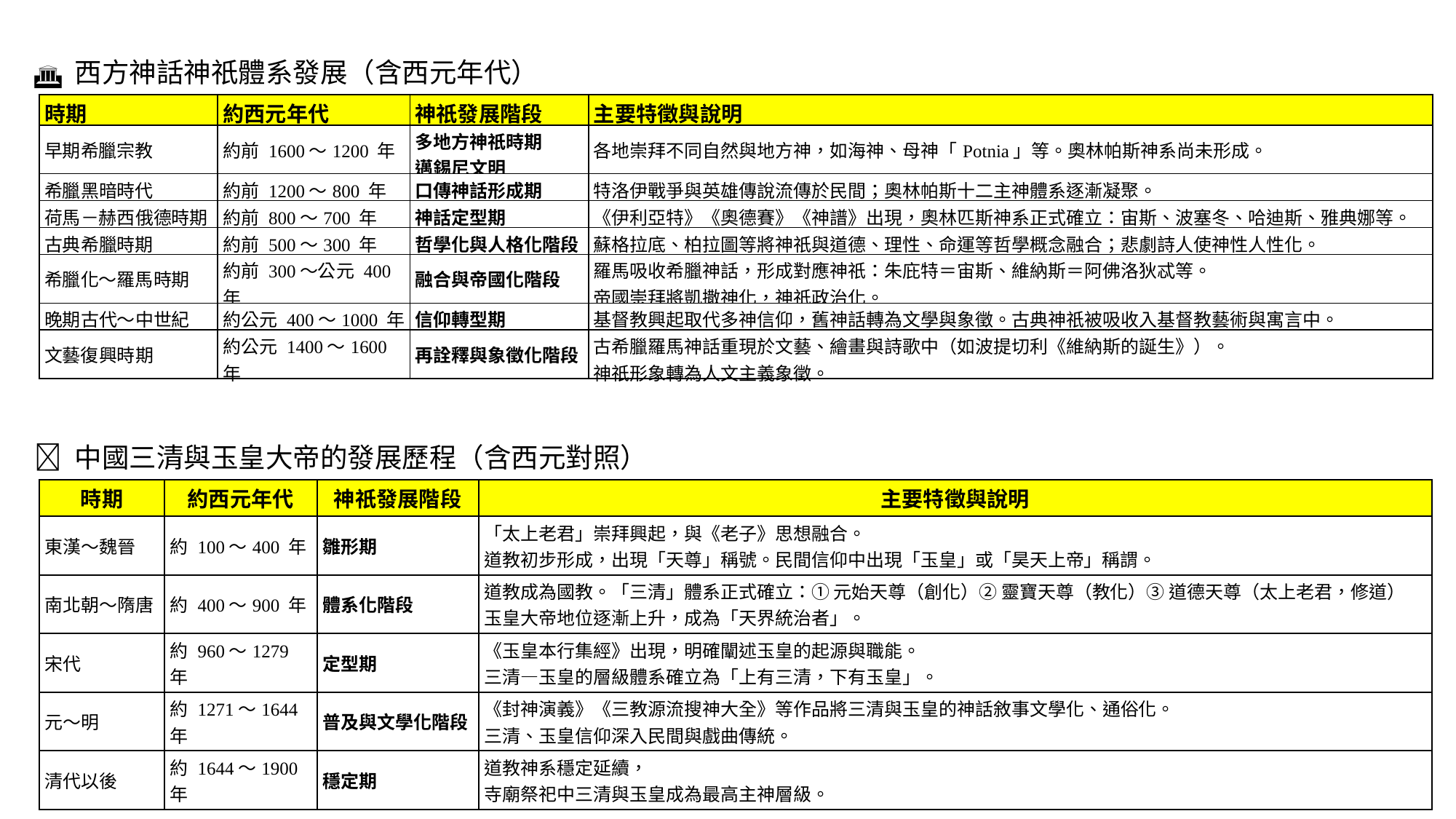

🏛️ 西方神話神祇體系發展（含西元年代）
| 時期 | 約西元年代 | 神祇發展階段 | 主要特徵與說明 |
| --- | --- | --- | --- |
| 早期希臘宗教 | 約前 1600～1200 年 | 多地方神祇時期 邁錫尼文明 | 各地崇拜不同自然與地方神，如海神、母神「Potnia」等。奧林帕斯神系尚未形成。 |
| 希臘黑暗時代 | 約前 1200～800 年 | 口傳神話形成期 | 特洛伊戰爭與英雄傳說流傳於民間；奧林帕斯十二主神體系逐漸凝聚。 |
| 荷馬－赫西俄德時期 | 約前 800～700 年 | 神話定型期 | 《伊利亞特》《奧德賽》《神譜》出現，奧林匹斯神系正式確立：宙斯、波塞冬、哈迪斯、雅典娜等。 |
| 古典希臘時期 | 約前 500～300 年 | 哲學化與人格化階段 | 蘇格拉底、柏拉圖等將神祇與道德、理性、命運等哲學概念融合；悲劇詩人使神性人性化。 |
| 希臘化～羅馬時期 | 約前 300～公元 400 年 | 融合與帝國化階段 | 羅馬吸收希臘神話，形成對應神祇：朱庇特＝宙斯、維納斯＝阿佛洛狄忒等。 帝國崇拜將凱撒神化，神祇政治化。 |
| 晚期古代～中世紀 | 約公元 400～1000 年 | 信仰轉型期 | 基督教興起取代多神信仰，舊神話轉為文學與象徵。古典神祇被吸收入基督教藝術與寓言中。 |
| 文藝復興時期 | 約公元 1400～1600 年 | 再詮釋與象徵化階段 | 古希臘羅馬神話重現於文藝、繪畫與詩歌中（如波提切利《維納斯的誕生》）。 神祇形象轉為人文主義象徵。 |
🧭 中國三清與玉皇大帝的發展歷程（含西元對照）
| 時期 | 約西元年代 | 神祇發展階段 | 主要特徵與說明 |
| --- | --- | --- | --- |
| 東漢～魏晉 | 約 100～400 年 | 雛形期 | 「太上老君」崇拜興起，與《老子》思想融合。 道教初步形成，出現「天尊」稱號。民間信仰中出現「玉皇」或「昊天上帝」稱謂。 |
| 南北朝～隋唐 | 約 400～900 年 | 體系化階段 | 道教成為國教。「三清」體系正式確立：① 元始天尊（創化）② 靈寶天尊（教化）③ 道德天尊（太上老君，修道） 玉皇大帝地位逐漸上升，成為「天界統治者」。 |
| 宋代 | 約 960～1279 年 | 定型期 | 《玉皇本行集經》出現，明確闡述玉皇的起源與職能。 三清—玉皇的層級體系確立為「上有三清，下有玉皇」。 |
| 元～明 | 約 1271～1644 年 | 普及與文學化階段 | 《封神演義》《三教源流搜神大全》等作品將三清與玉皇的神話敘事文學化、通俗化。 三清、玉皇信仰深入民間與戲曲傳統。 |
| 清代以後 | 約 1644～1900 年 | 穩定期 | 道教神系穩定延續， 寺廟祭祀中三清與玉皇成為最高主神層級。 |